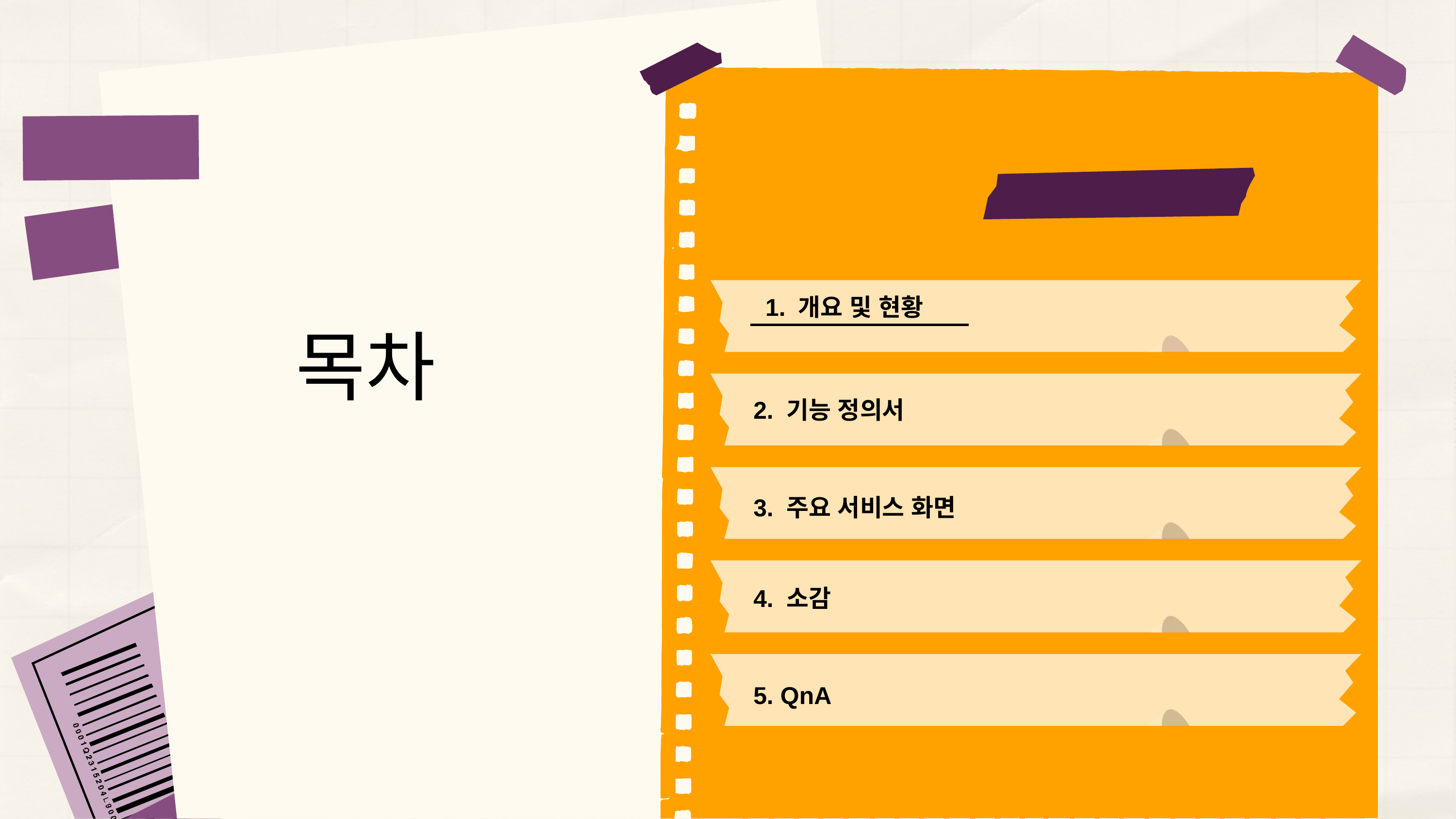

1. 개요 및 현황
 목차

2. 기능 정의서

3. 주요 서비스 화면

4. 소감

5. QnA